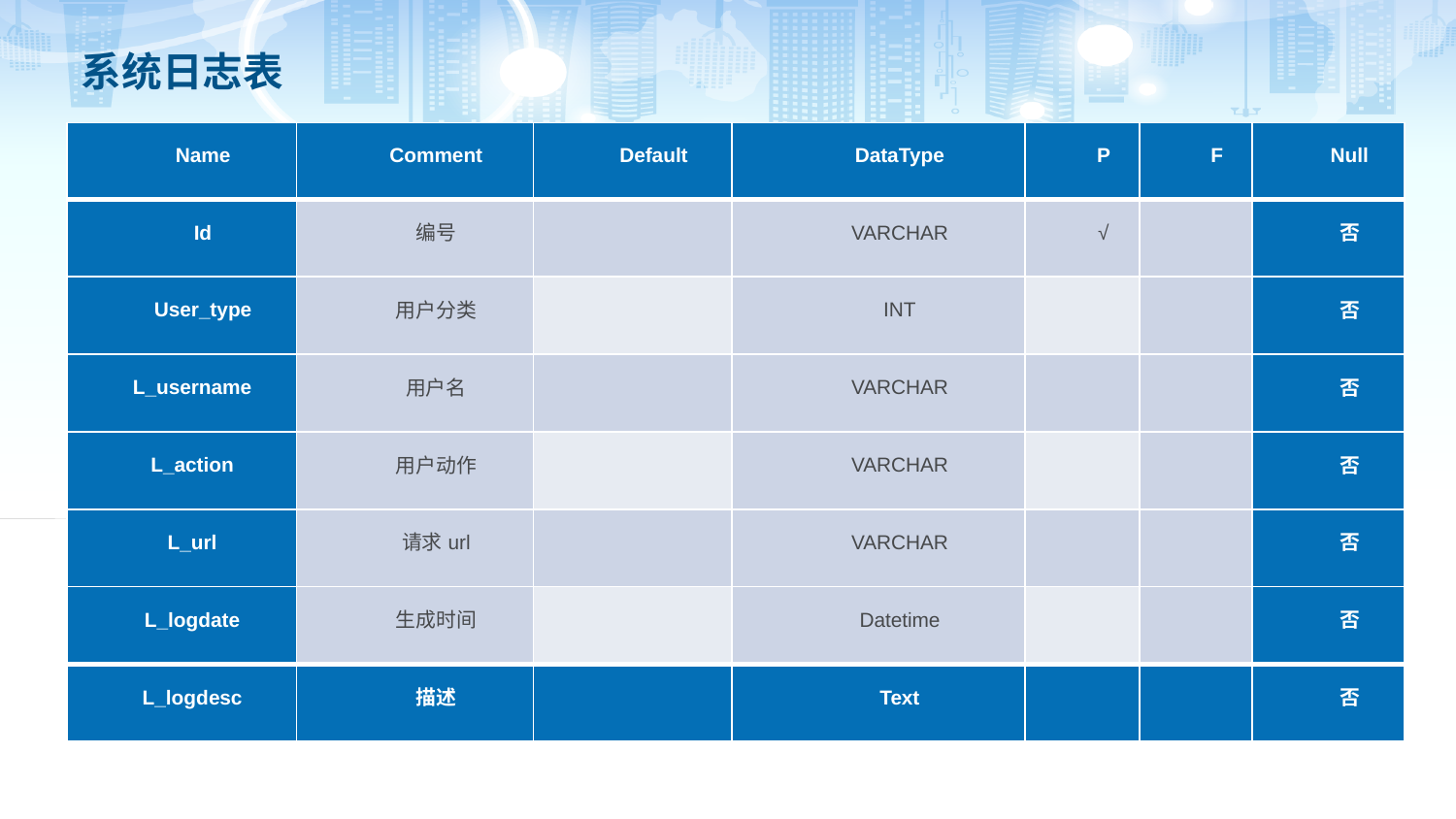

# 系统日志表
| Name | Comment | Default | DataType | P | F | Null |
| --- | --- | --- | --- | --- | --- | --- |
| Id | 编号 |  | VARCHAR | √ |  | 否 |
| User\_type | 用户分类 |  | INT |  |  | 否 |
| L\_username | 用户名 |  | VARCHAR |  |  | 否 |
| L\_action | 用户动作 |  | VARCHAR |  |  | 否 |
| L\_url | 请求url |  | VARCHAR |  |  | 否 |
| L\_logdate | 生成时间 |  | Datetime |  |  | 否 |
| L\_logdesc | 描述 |  | Text |  |  | 否 |